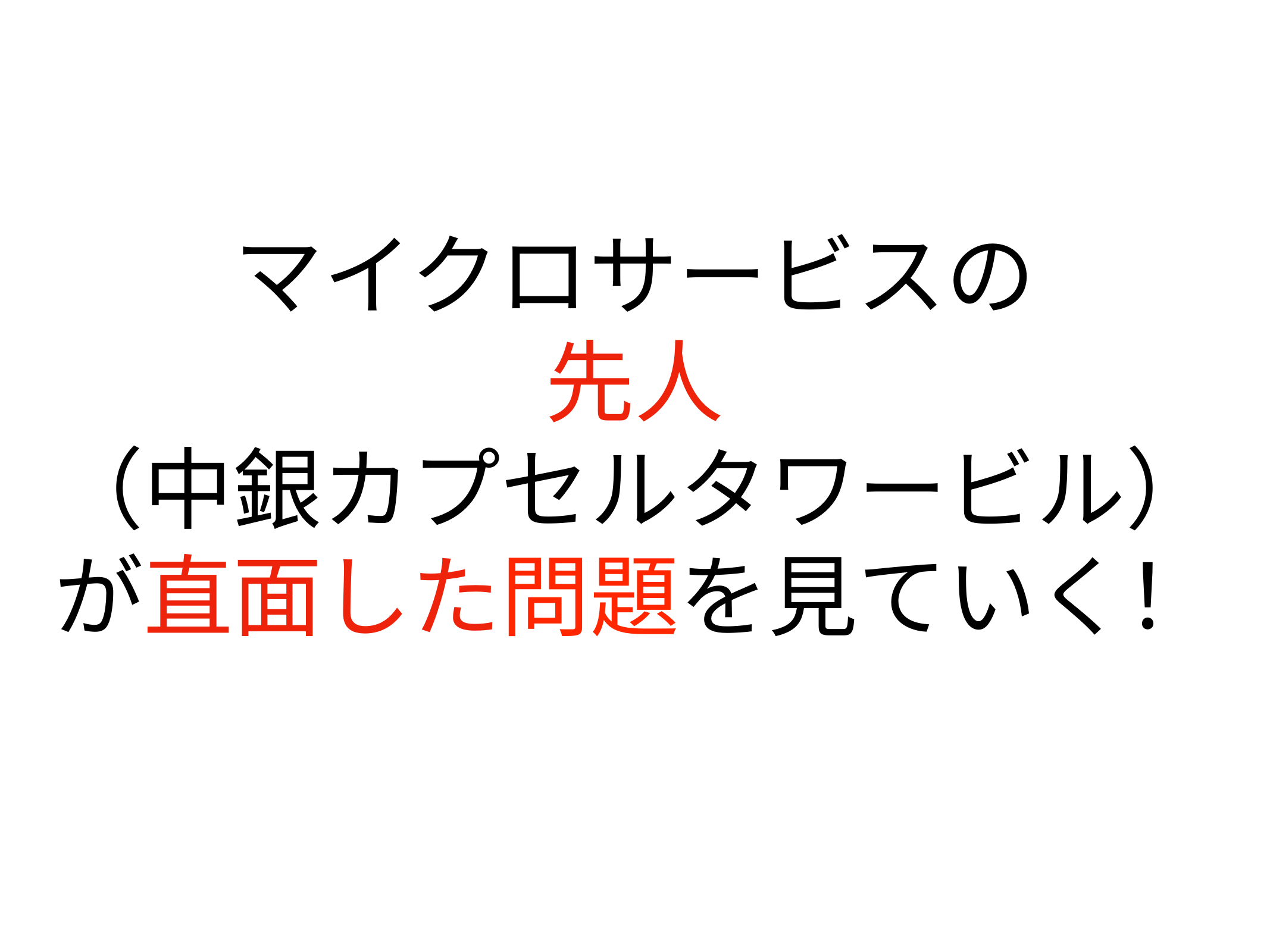

# マイクロサービスの
先人
（中銀カプセルタワービル）
が直面した問題を見ていく！